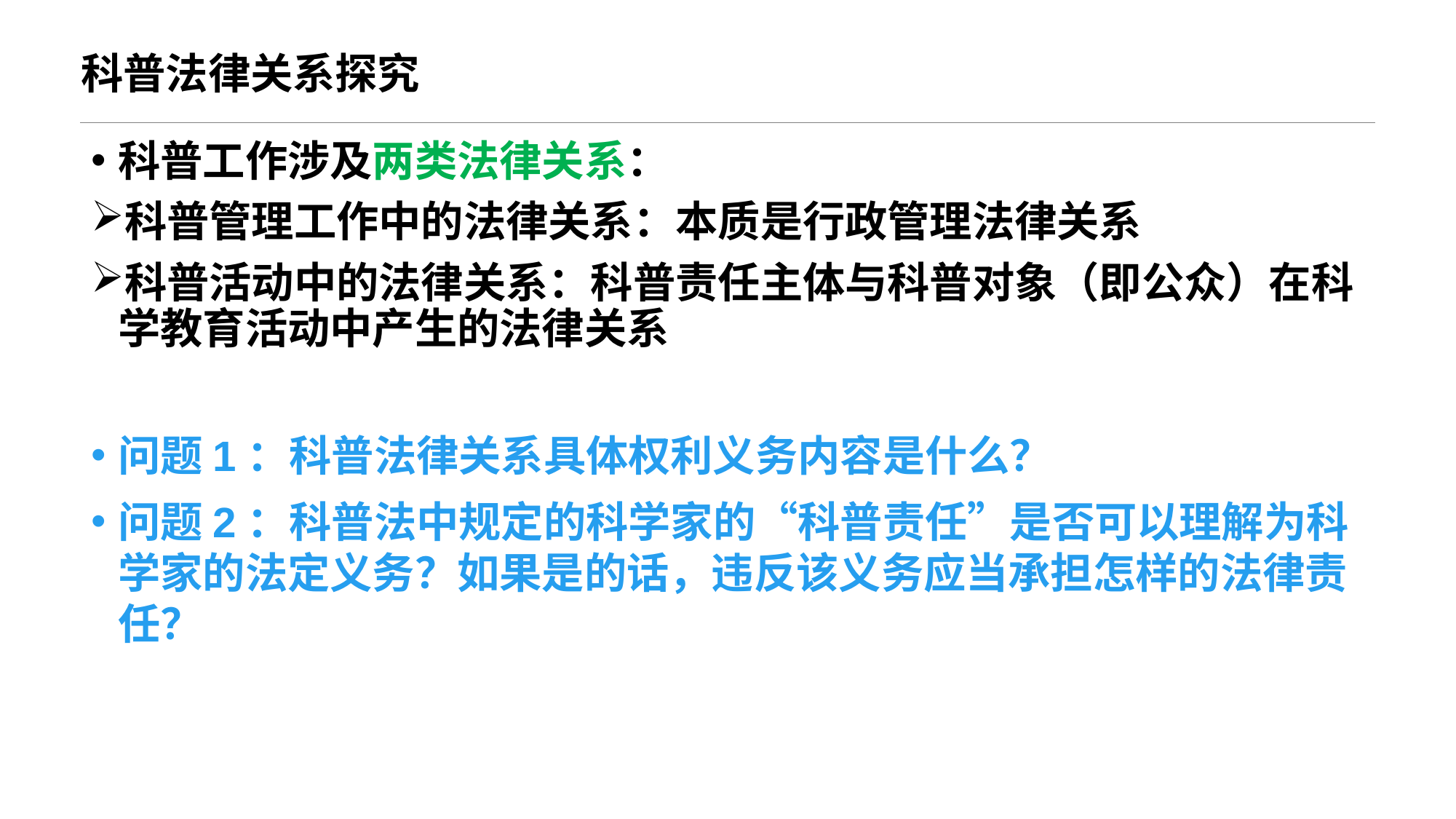

# 科普法律关系探究
科普工作涉及两类法律关系：
科普管理工作中的法律关系：本质是行政管理法律关系
科普活动中的法律关系：科普责任主体与科普对象（即公众）在科学教育活动中产生的法律关系

问题1：科普法律关系具体权利义务内容是什么？
问题2：科普法中规定的科学家的“科普责任”是否可以理解为科学家的法定义务？如果是的话，违反该义务应当承担怎样的法律责任？